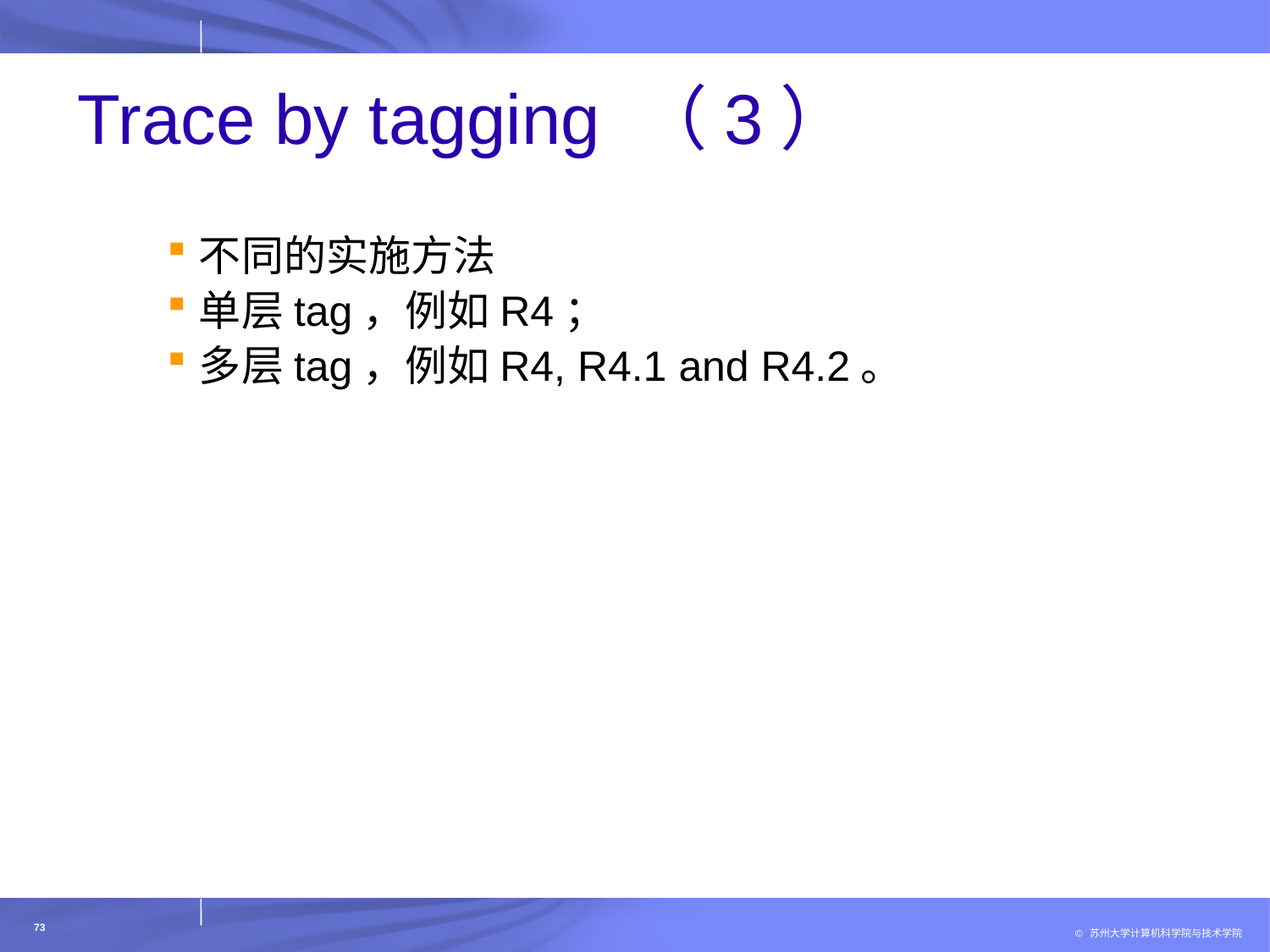

# Trace by tagging （3）
不同的实施方法
单层tag，例如R4；
多层tag，例如R4, R4.1 and R4.2。
73